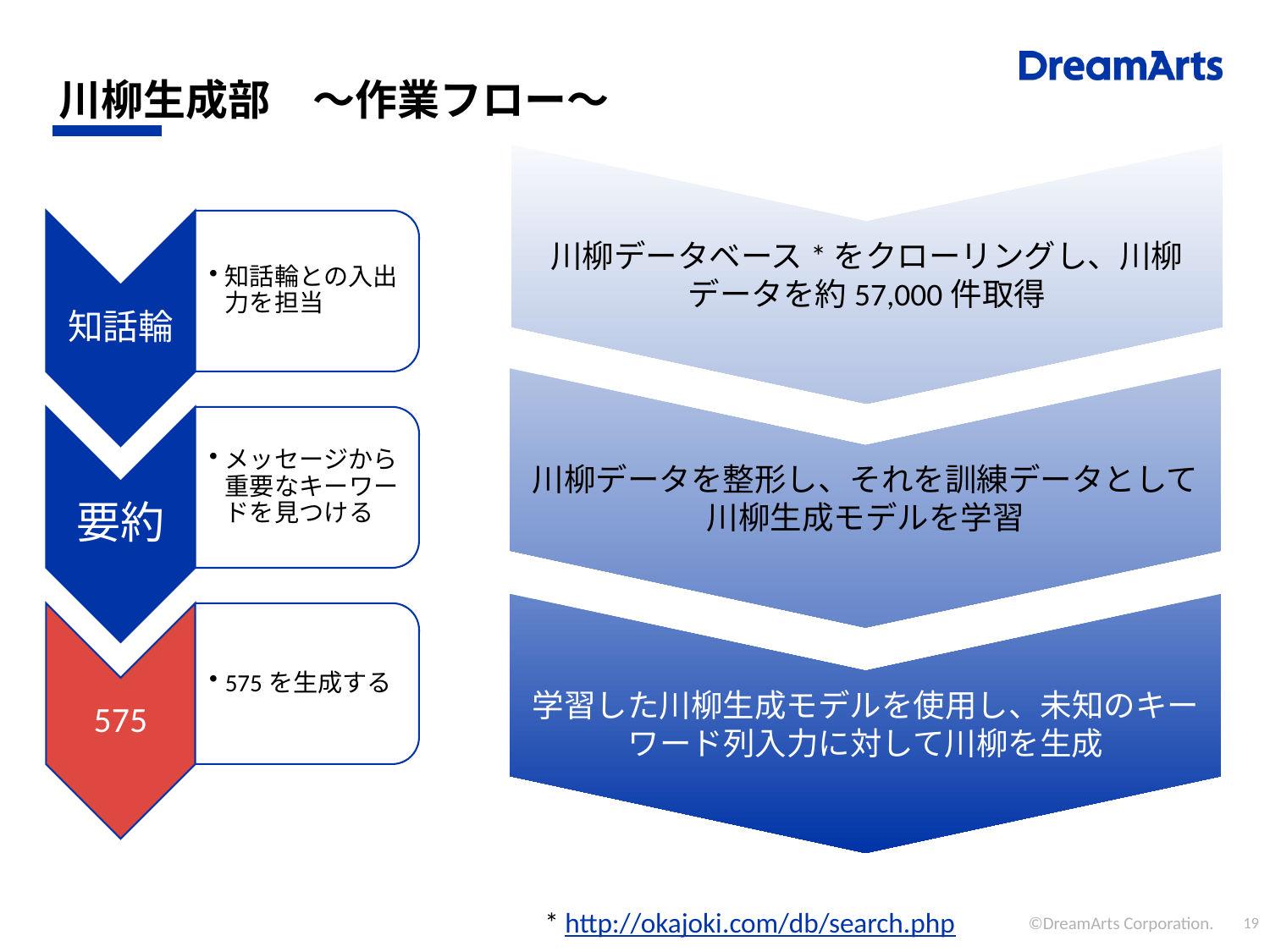

川柳データベース*をクローリングし、川柳データを約57,000件取得
# 川柳生成部　〜作業フロー〜
川柳データを整形し、それを訓練データとして川柳生成モデルを学習
知話輪
知話輪との入出力を担当
要約
メッセージから重要なキーワードを見つける
575
575を生成する
学習した川柳生成モデルを使用し、未知のキーワード列入力に対して川柳を生成
* http://okajoki.com/db/search.php
©DreamArts Corporation.
19